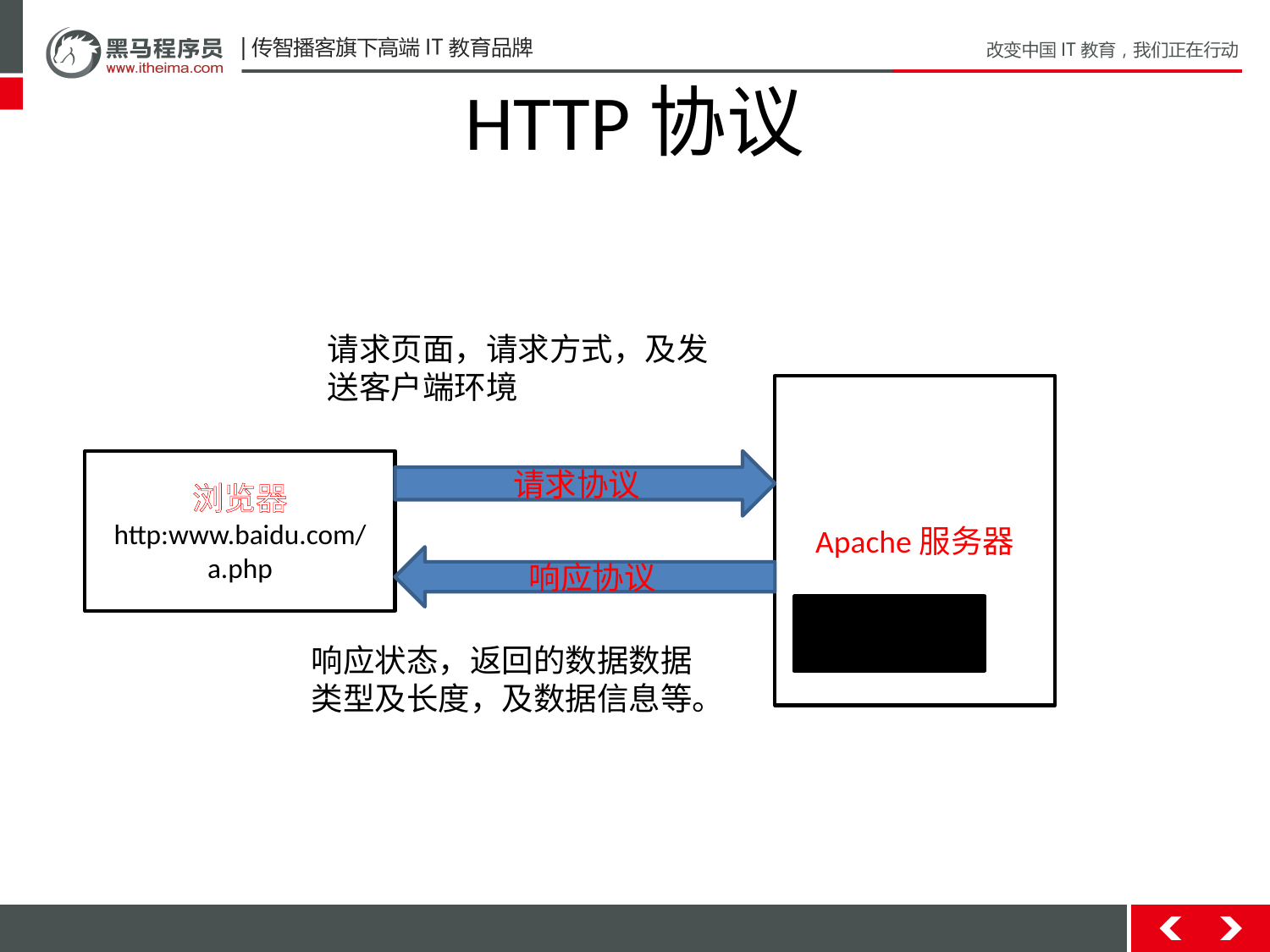

# HTTP协议

请求页面，请求方式，及发送客户端环境
Apache服务器
浏览器
http:www.baidu.com/a.php
请求协议
响应协议
a.php
响应状态，返回的数据数据类型及长度，及数据信息等。